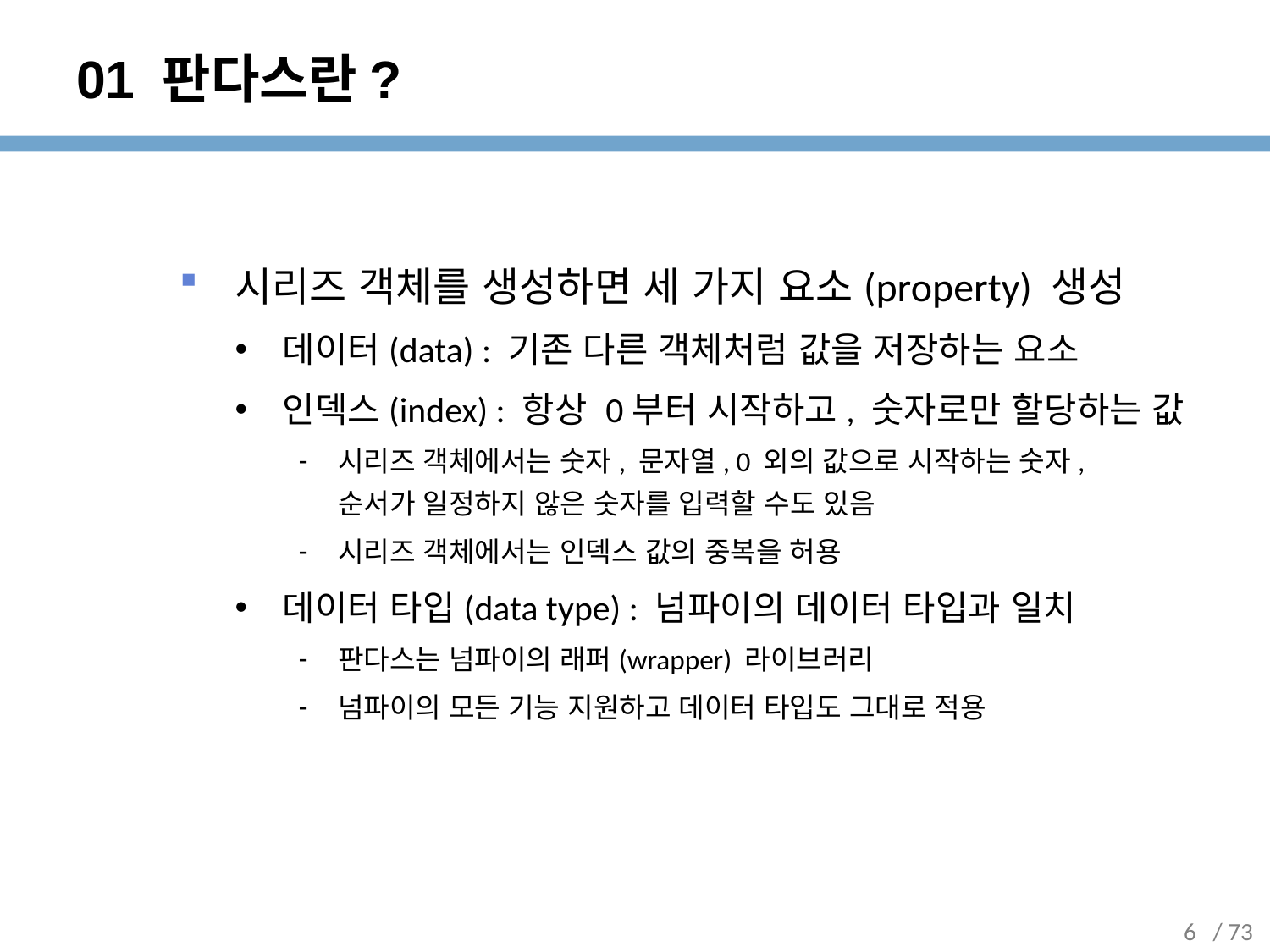

# 01 판다스란?

시리즈 객체를 생성하면 세 가지 요소(property) 생성
데이터(data) : 기존 다른 객체처럼 값을 저장하는 요소
인덱스(index) : 항상 0부터 시작하고, 숫자로만 할당하는 값
시리즈 객체에서는 숫자, 문자열, 0 외의 값으로 시작하는 숫자,
순서가 일정하지 않은 숫자를 입력할 수도 있음
시리즈 객체에서는 인덱스 값의 중복을 허용
데이터 타입(data type) : 넘파이의 데이터 타입과 일치
판다스는 넘파이의 래퍼(wrapper) 라이브러리
넘파이의 모든 기능 지원하고 데이터 타입도 그대로 적용
6
/ 73